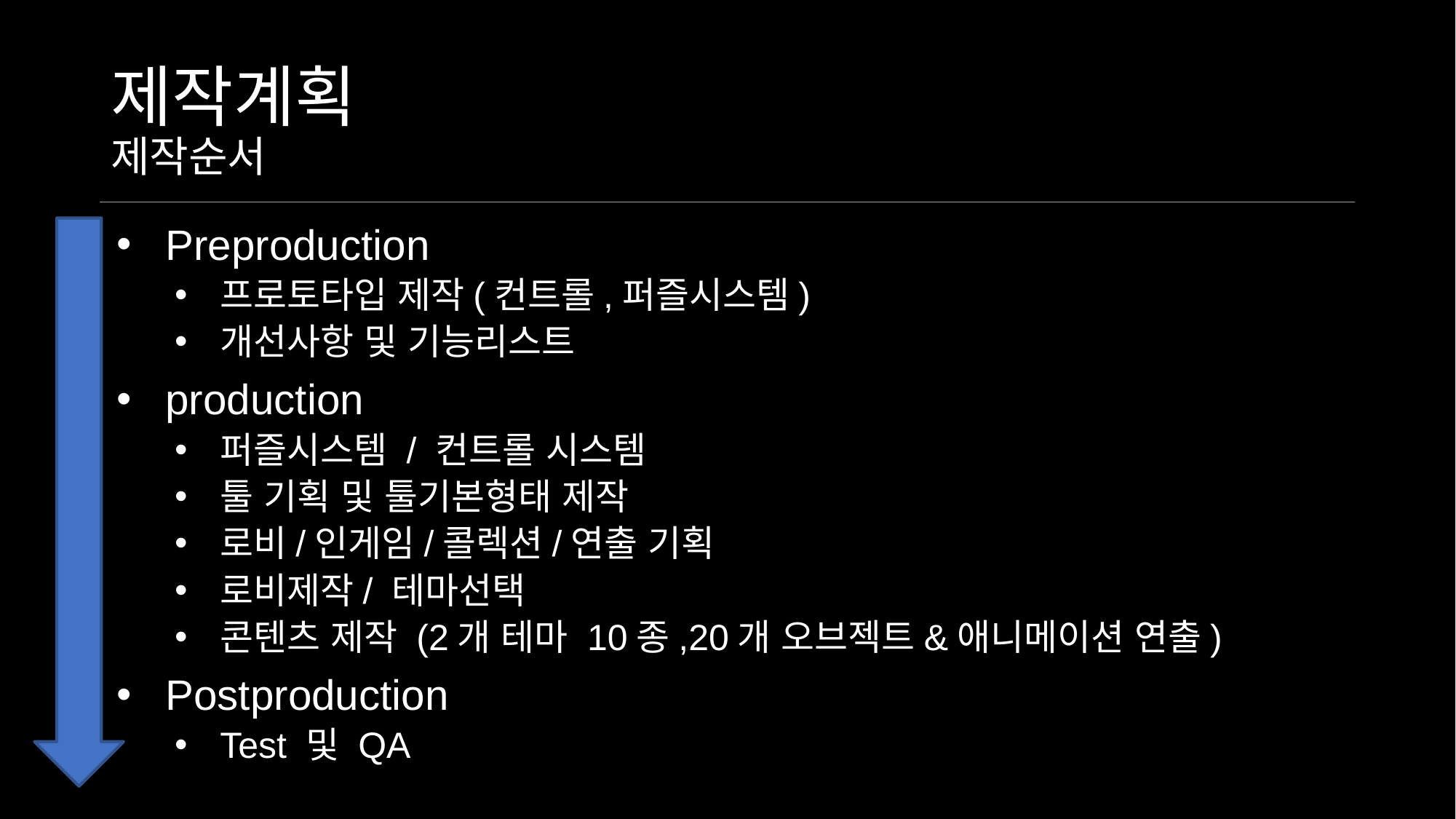

# 제작계획 제작순서

Preproduction
프로토타입 제작(컨트롤,퍼즐시스템)
개선사항 및 기능리스트
production
퍼즐시스템 / 컨트롤 시스템
툴 기획 및 툴기본형태 제작
로비/인게임/콜렉션/연출 기획
로비제작/ 테마선택
콘텐츠 제작 (2개 테마 10종,20개 오브젝트&애니메이션 연출)
Postproduction
Test 및 QA